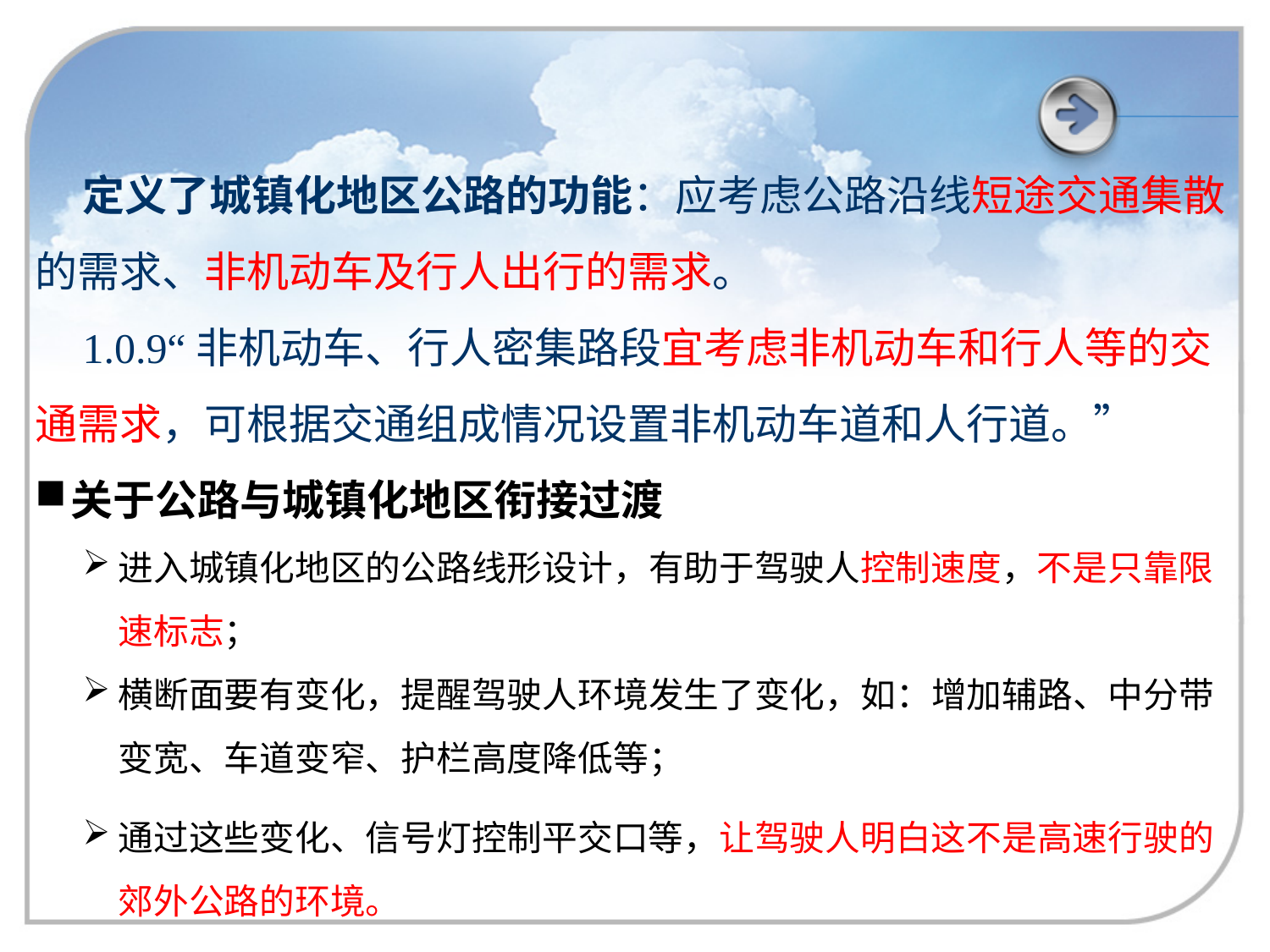

定义了城镇化地区公路的功能：应考虑公路沿线短途交通集散的需求、非机动车及行人出行的需求。
1.0.9“非机动车、行人密集路段宜考虑非机动车和行人等的交通需求，可根据交通组成情况设置非机动车道和人行道。”
关于公路与城镇化地区衔接过渡
进入城镇化地区的公路线形设计，有助于驾驶人控制速度，不是只靠限速标志；
横断面要有变化，提醒驾驶人环境发生了变化，如：增加辅路、中分带变宽、车道变窄、护栏高度降低等；
通过这些变化、信号灯控制平交口等，让驾驶人明白这不是高速行驶的郊外公路的环境。